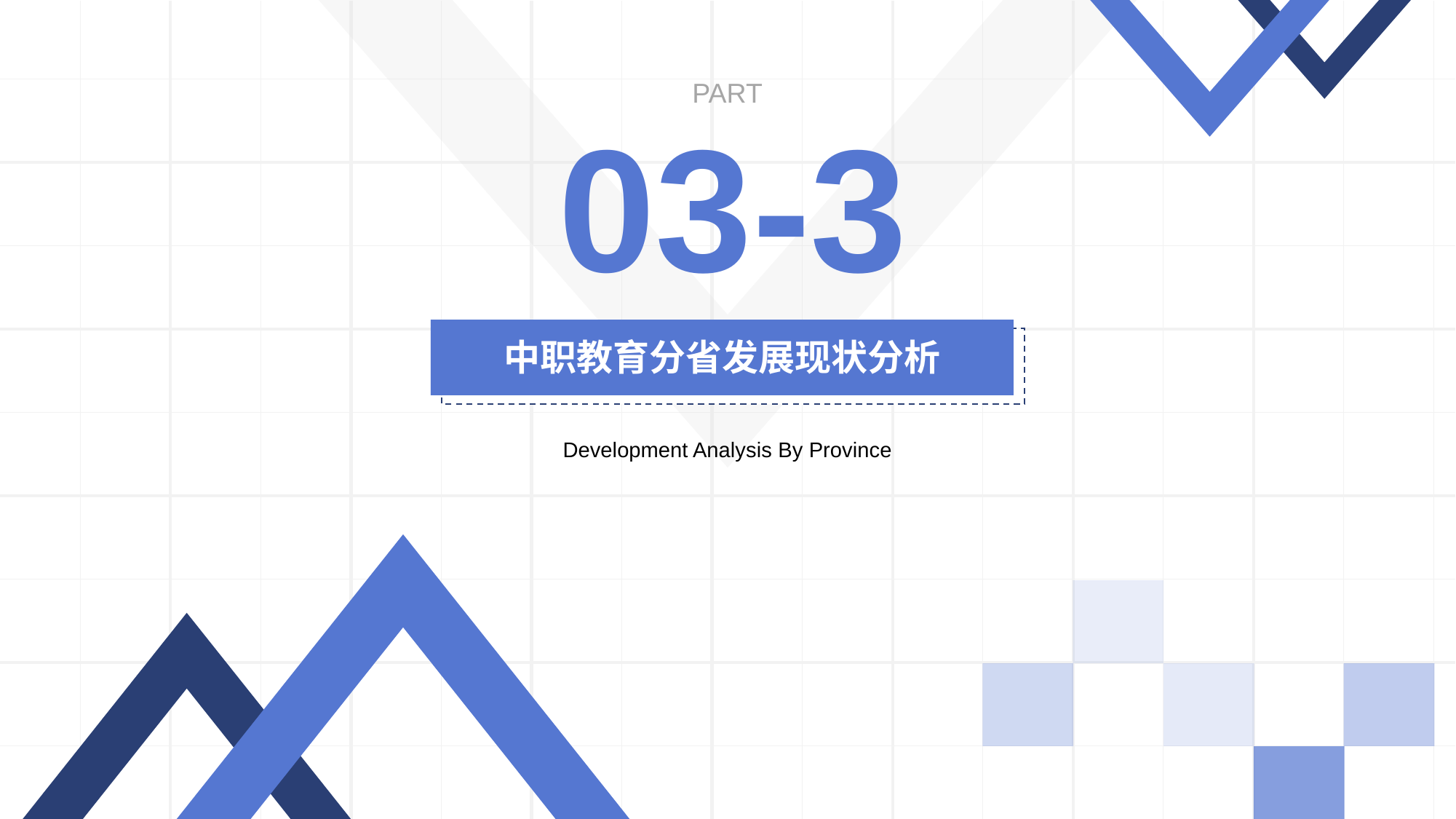

PART
03-3

中职教育分省发展现状分析
Development Analysis By Province